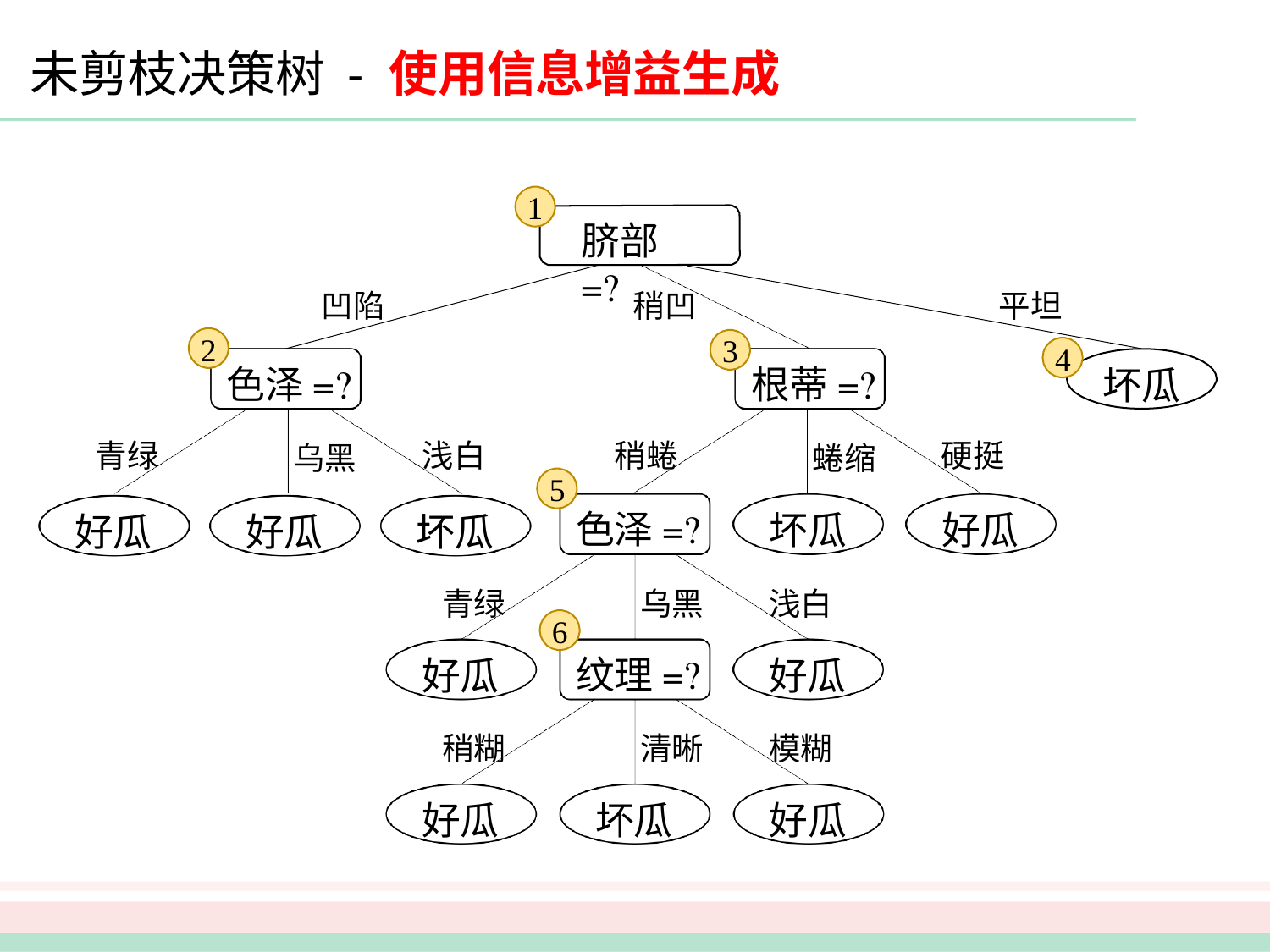

# 未剪枝决策树 - 使用信息增益生成

1

脐部=?

凹陷
稍凹
平坦

2

3

4

色泽=?
乌黑
根蒂=?
蜷缩
坏瓜
稍蜷
硬挺
青绿
浅白

5
色泽=?
乌黑
坏瓜
浅白
好瓜
好瓜
好瓜
坏瓜
青绿

6
纹理=?
清晰
好瓜
稍糊
好瓜
模糊
好瓜
坏瓜
好瓜